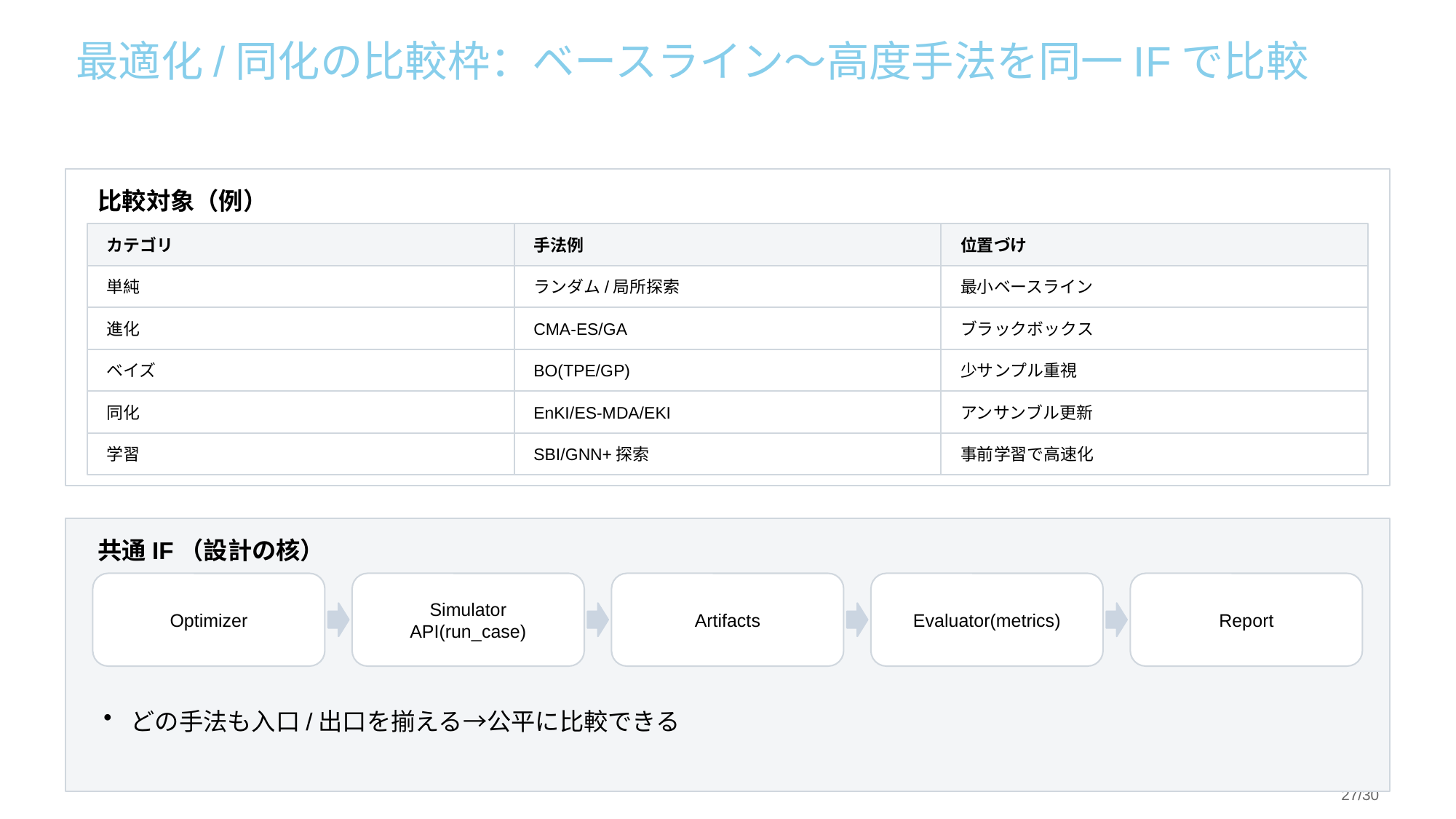

最適化/同化の比較枠：ベースライン〜高度手法を同一IFで比較

比較対象（例）

カテゴリ
手法例
位置づけ

単純
ランダム/局所探索
最小ベースライン

進化
CMA-ES/GA
ブラックボックス

ベイズ
BO(TPE/GP)
少サンプル重視

同化
EnKI/ES-MDA/EKI
アンサンブル更新

学習
SBI/GNN+探索
事前学習で高速化

共通IF（設計の核）

Optimizer
Simulator API(run_case)
Artifacts
Evaluator(metrics)
Report

どの手法も入口/出口を揃える→公平に比較できる
27/30